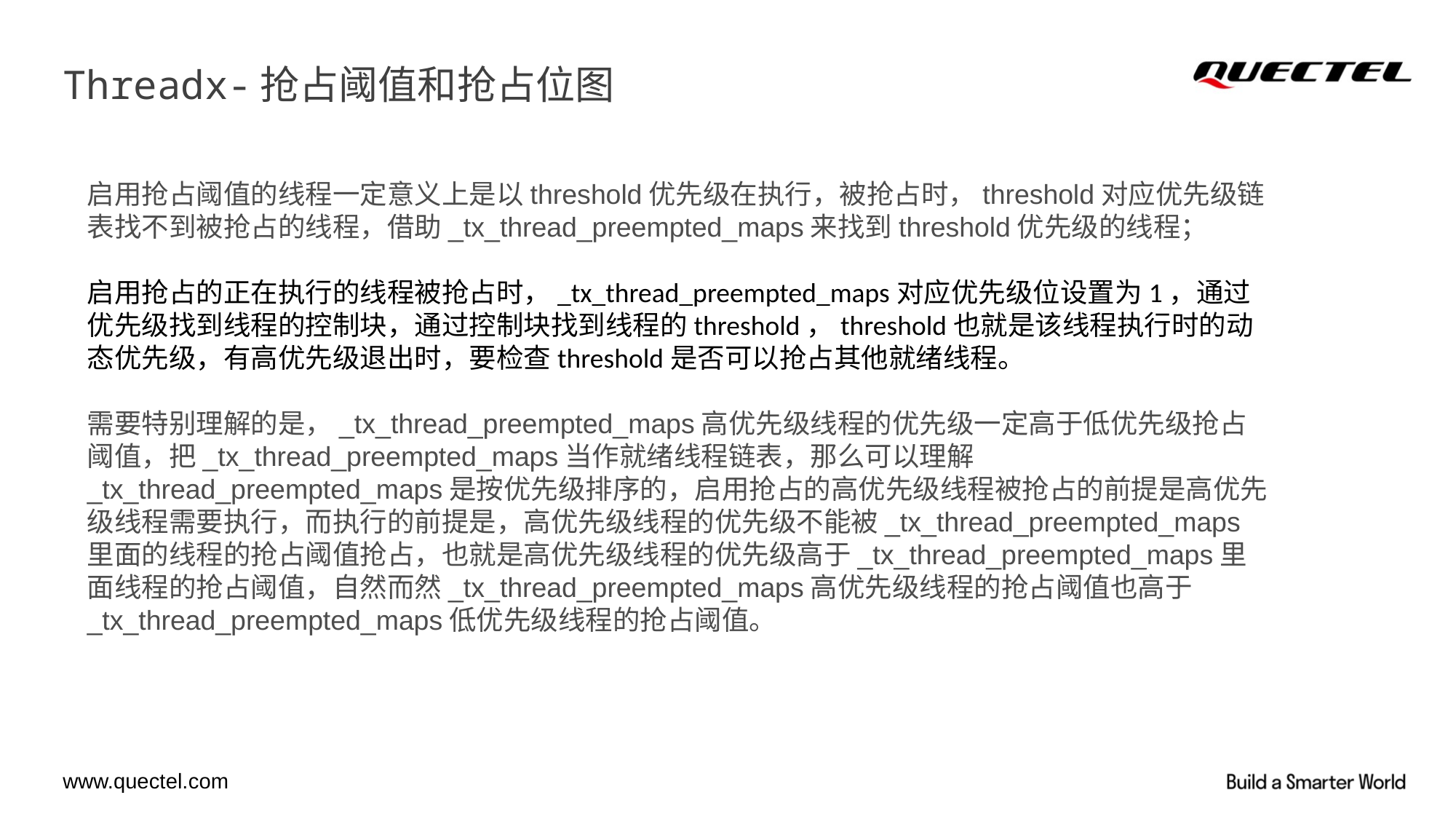

# Threadx-抢占阈值和抢占位图
启用抢占阈值的线程一定意义上是以threshold优先级在执行，被抢占时，threshold对应优先级链表找不到被抢占的线程，借助_tx_thread_preempted_maps来找到threshold优先级的线程；

启用抢占的正在执行的线程被抢占时，_tx_thread_preempted_maps对应优先级位设置为1，通过优先级找到线程的控制块，通过控制块找到线程的threshold，threshold也就是该线程执行时的动态优先级，有高优先级退出时，要检查threshold是否可以抢占其他就绪线程。

需要特别理解的是，_tx_thread_preempted_maps高优先级线程的优先级一定高于低优先级抢占阈值，把_tx_thread_preempted_maps当作就绪线程链表，那么可以理解_tx_thread_preempted_maps是按优先级排序的，启用抢占的高优先级线程被抢占的前提是高优先级线程需要执行，而执行的前提是，高优先级线程的优先级不能被_tx_thread_preempted_maps里面的线程的抢占阈值抢占，也就是高优先级线程的优先级高于_tx_thread_preempted_maps里面线程的抢占阈值，自然而然_tx_thread_preempted_maps高优先级线程的抢占阈值也高于_tx_thread_preempted_maps低优先级线程的抢占阈值。